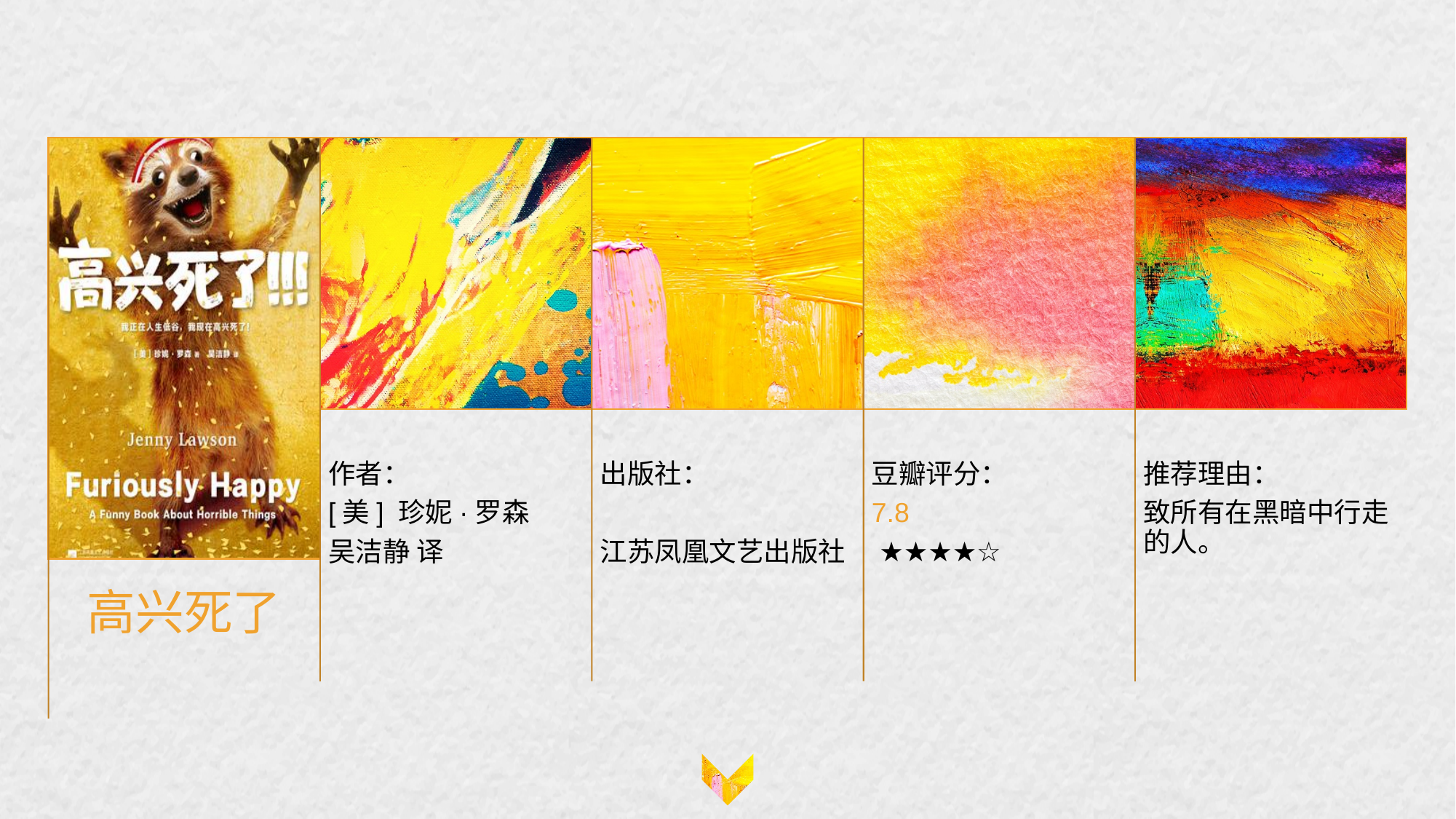

高兴死了

作者：
[美] 珍妮·罗森
吴洁静 译

出版社：

江苏凤凰文艺出版社

豆瓣评分：
7.8
 ★★★★☆

推荐理由：
致所有在黑暗中行走的人。